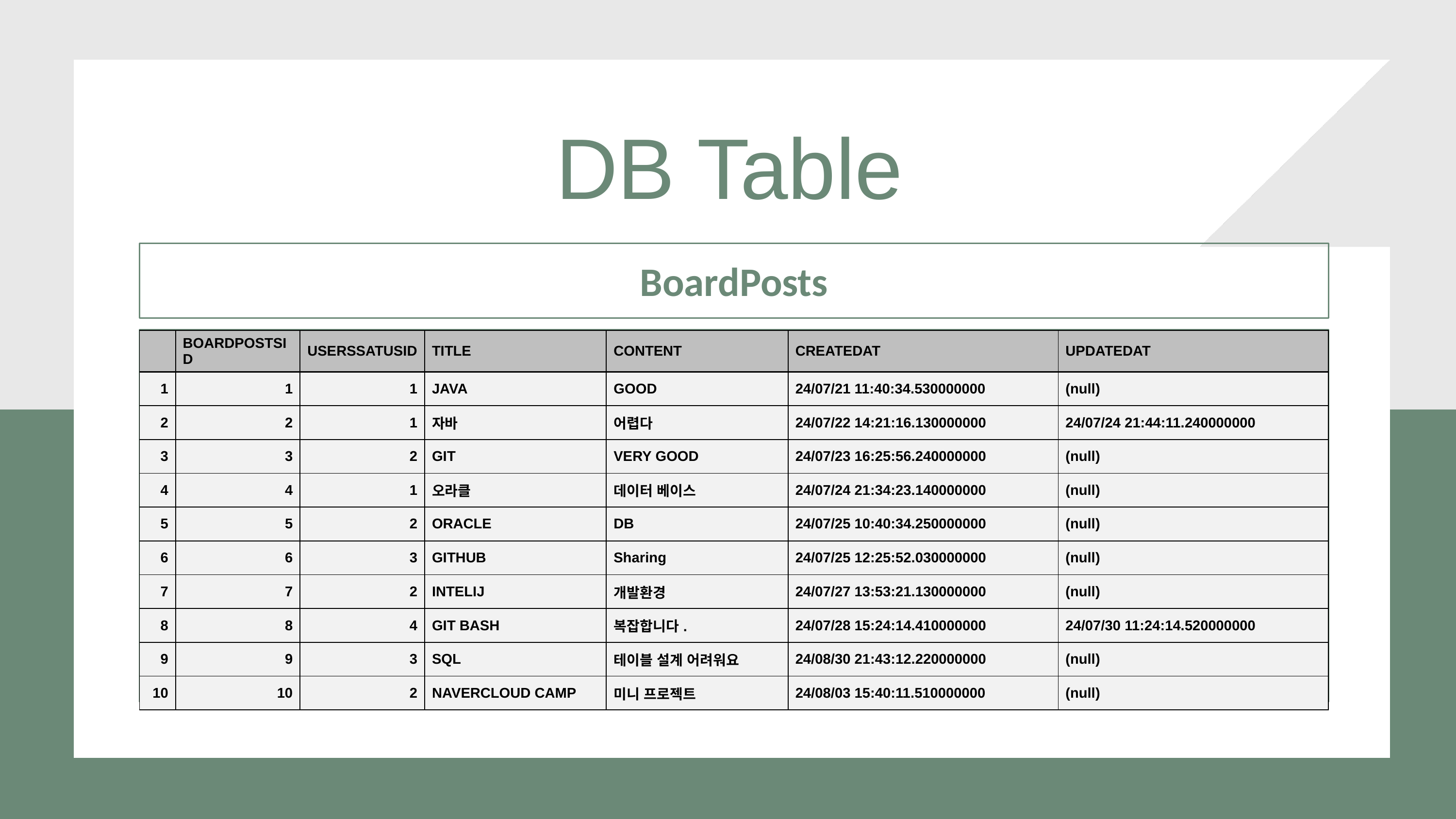

DB Table

BoardPosts

--게시판 테이블

SELECT * FROM BoardPosts
|  | BOARDPOSTSID | USERSSATUSID | TITLE | CONTENT | CREATEDAT | UPDATEDAT |
| --- | --- | --- | --- | --- | --- | --- |
| 1 | 1 | 1 | JAVA | GOOD | 24/07/21 11:40:34.530000000 | (null) |
| 2 | 2 | 1 | 자바 | 어렵다 | 24/07/22 14:21:16.130000000 | 24/07/24 21:44:11.240000000 |
| 3 | 3 | 2 | GIT | VERY GOOD | 24/07/23 16:25:56.240000000 | (null) |
| 4 | 4 | 1 | 오라클 | 데이터 베이스 | 24/07/24 21:34:23.140000000 | (null) |
| 5 | 5 | 2 | ORACLE | DB | 24/07/25 10:40:34.250000000 | (null) |
| 6 | 6 | 3 | GITHUB | Sharing | 24/07/25 12:25:52.030000000 | (null) |
| 7 | 7 | 2 | INTELIJ | 개발환경 | 24/07/27 13:53:21.130000000 | (null) |
| 8 | 8 | 4 | GIT BASH | 복잡합니다. | 24/07/28 15:24:14.410000000 | 24/07/30 11:24:14.520000000 |
| 9 | 9 | 3 | SQL | 테이블 설계 어려워요 | 24/08/30 21:43:12.220000000 | (null) |
| 10 | 10 | 2 | NAVERCLOUD CAMP | 미니 프로젝트 | 24/08/03 15:40:11.510000000 | (null) |